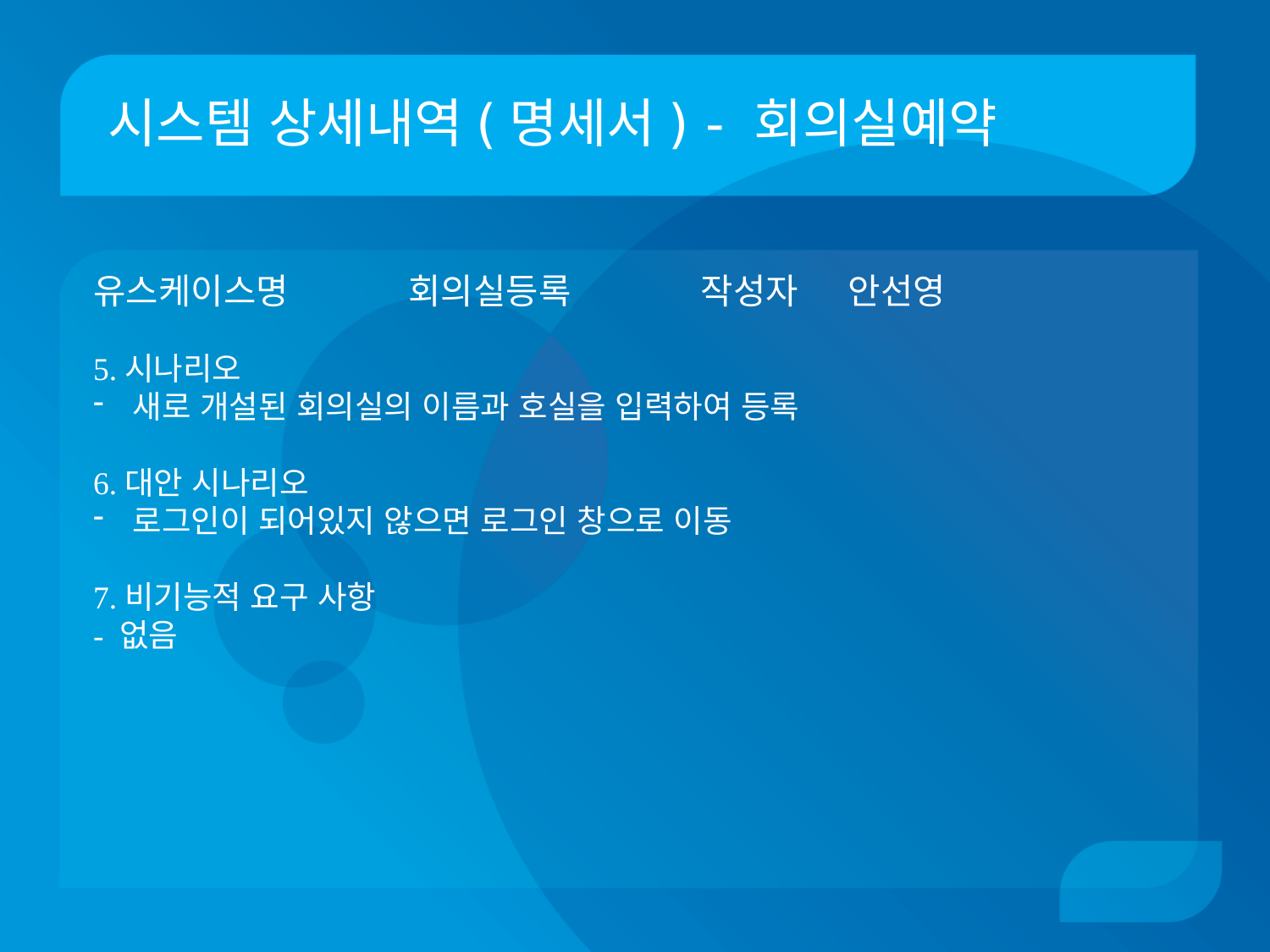

# 시스템 상세내역(명세서) - 회의실예약
유스케이스명            회의실등록	          작성자     안선영
5.시나리오
새로 개설된 회의실의 이름과 호실을 입력하여 등록

6.대안 시나리오
로그인이 되어있지 않으면 로그인 창으로 이동

7.비기능적 요구 사항
- 없음